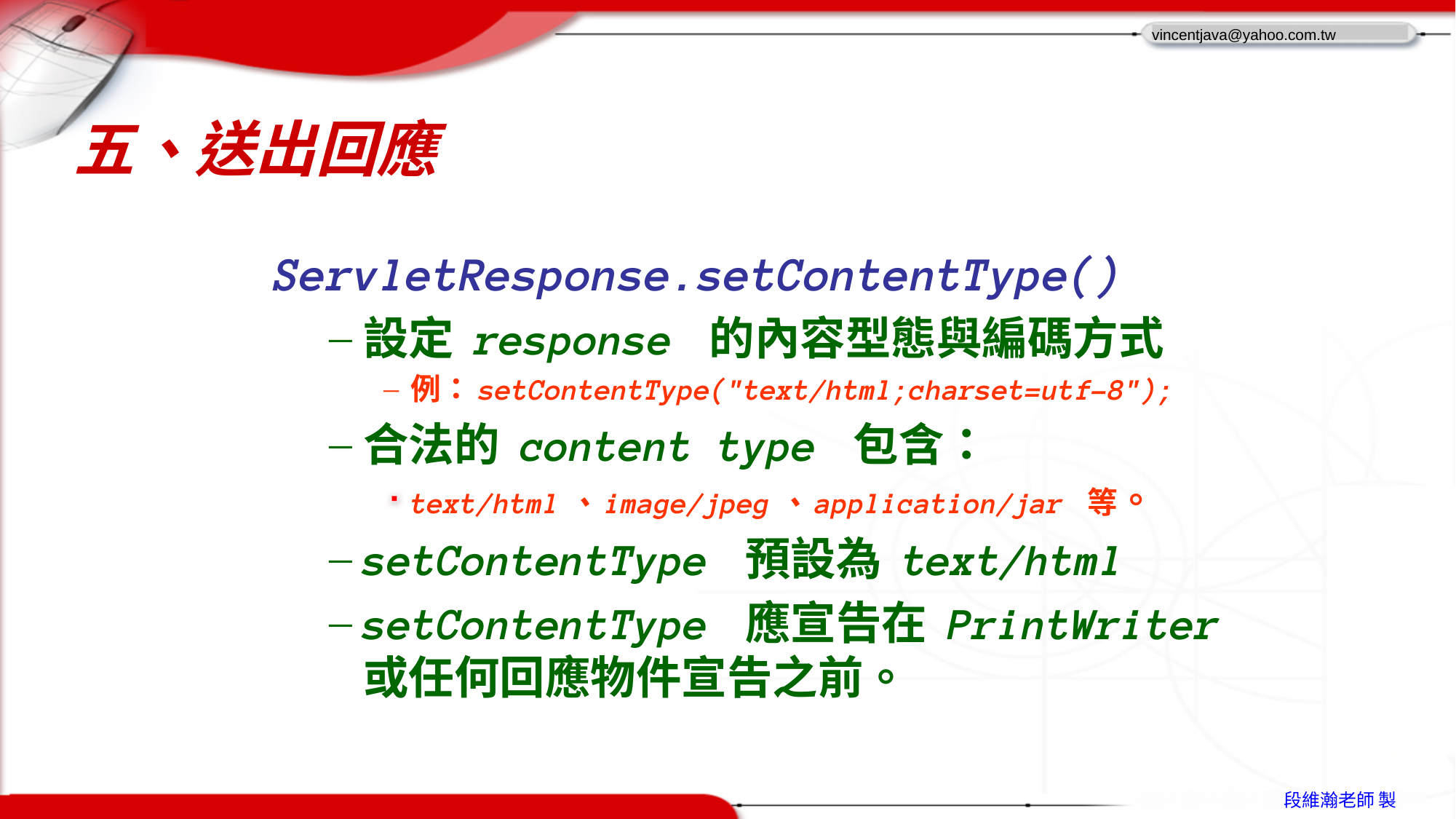

# 五、送出回應
ServletResponse.setContentType()
設定 response 的內容型態與編碼方式
例：setContentType("text/html;charset=utf-8");
合法的 content type 包含：
text/html、image/jpeg、application/jar 等。
setContentType 預設為 text/html
setContentType 應宣告在 PrintWriter 或任何回應物件宣告之前。